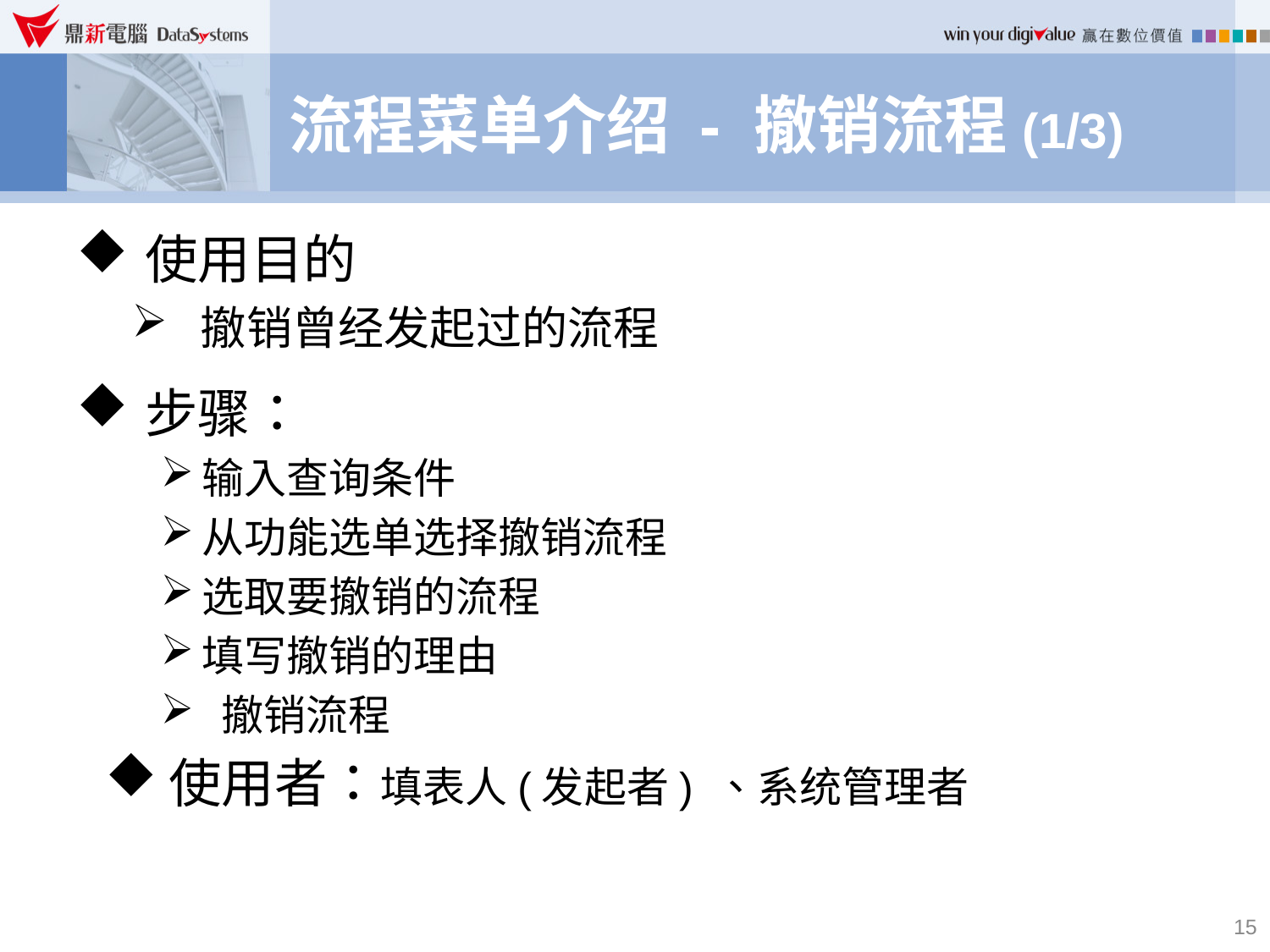

# 流程菜单介绍 - 撤销流程(1/3)
使用目的
撤销曾经发起过的流程
步骤：
输入查询条件
从功能选单选择撤销流程
选取要撤销的流程
填写撤销的理由
 撤销流程
使用者：填表人(发起者) 、系统管理者

15